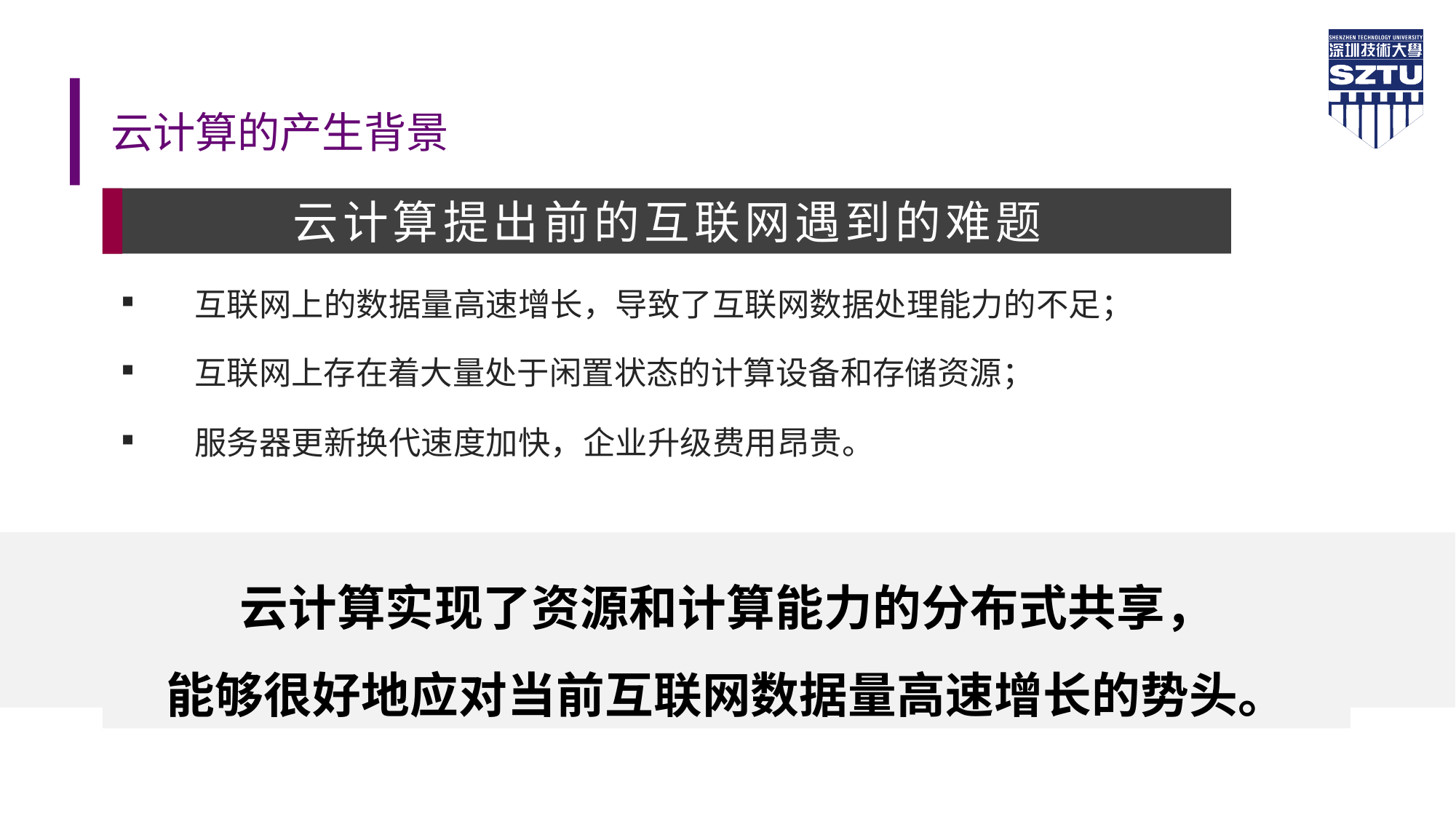

# 云计算的产生背景

云计算提出前的互联网遇到的难题
互联网上的数据量高速增长，导致了互联网数据处理能力的不足；
互联网上存在着大量处于闲置状态的计算设备和存储资源；
服务器更新换代速度加快，企业升级费用昂贵。

云计算实现了资源和计算能力的分布式共享，
能够很好地应对当前互联网数据量高速增长的势头。